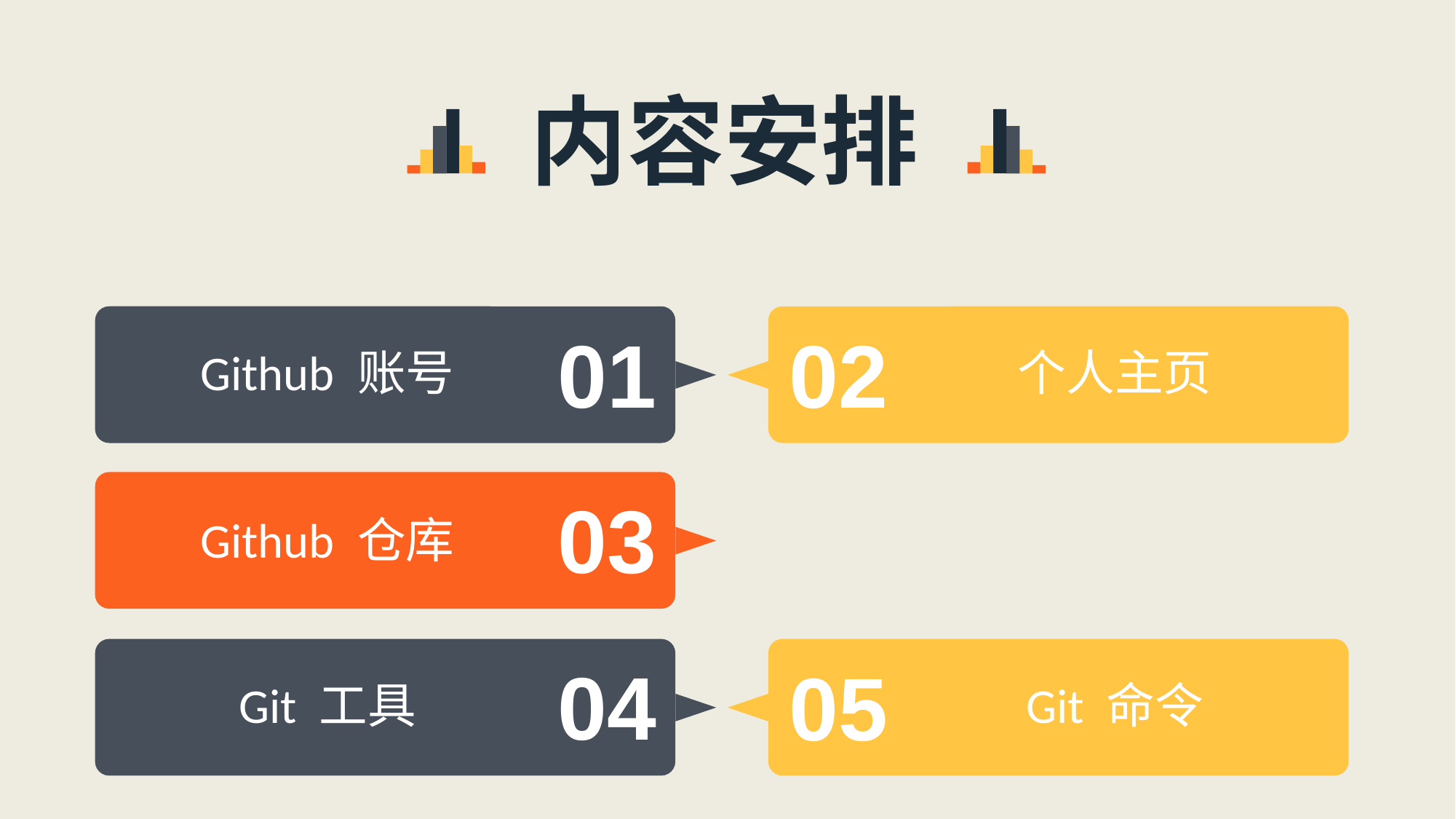

内容安排

01
02
Github 账号
个人主页

03
Github 仓库

04
05
Git 工具
Git 命令